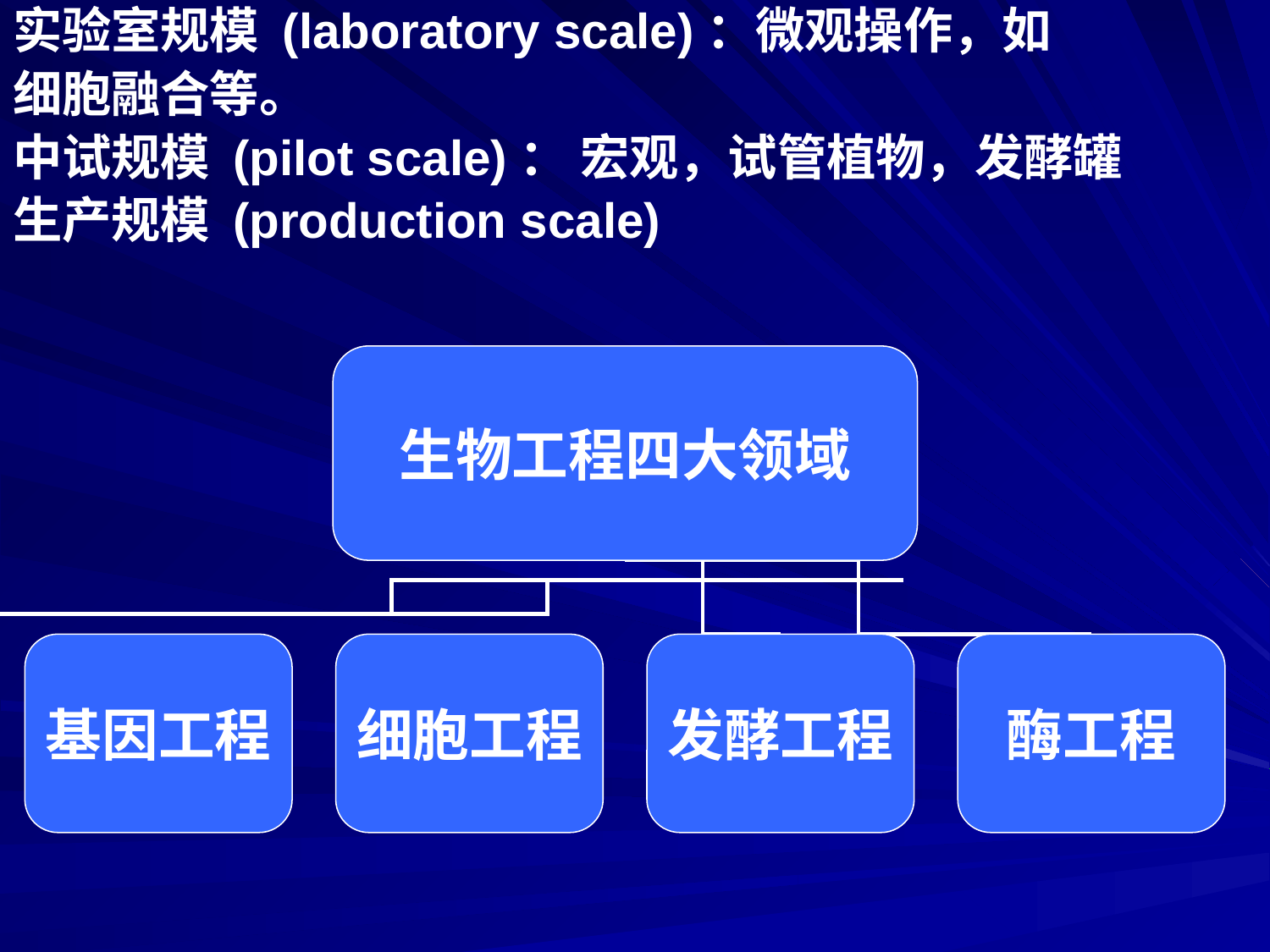

实验室规模 (laboratory scale)：微观操作，如
细胞融合等。
中试规模 (pilot scale)： 宏观，试管植物，发酵罐
生产规模 (production scale)

生物工程四大领域
细胞工程
发酵工程
酶工程
基因工程